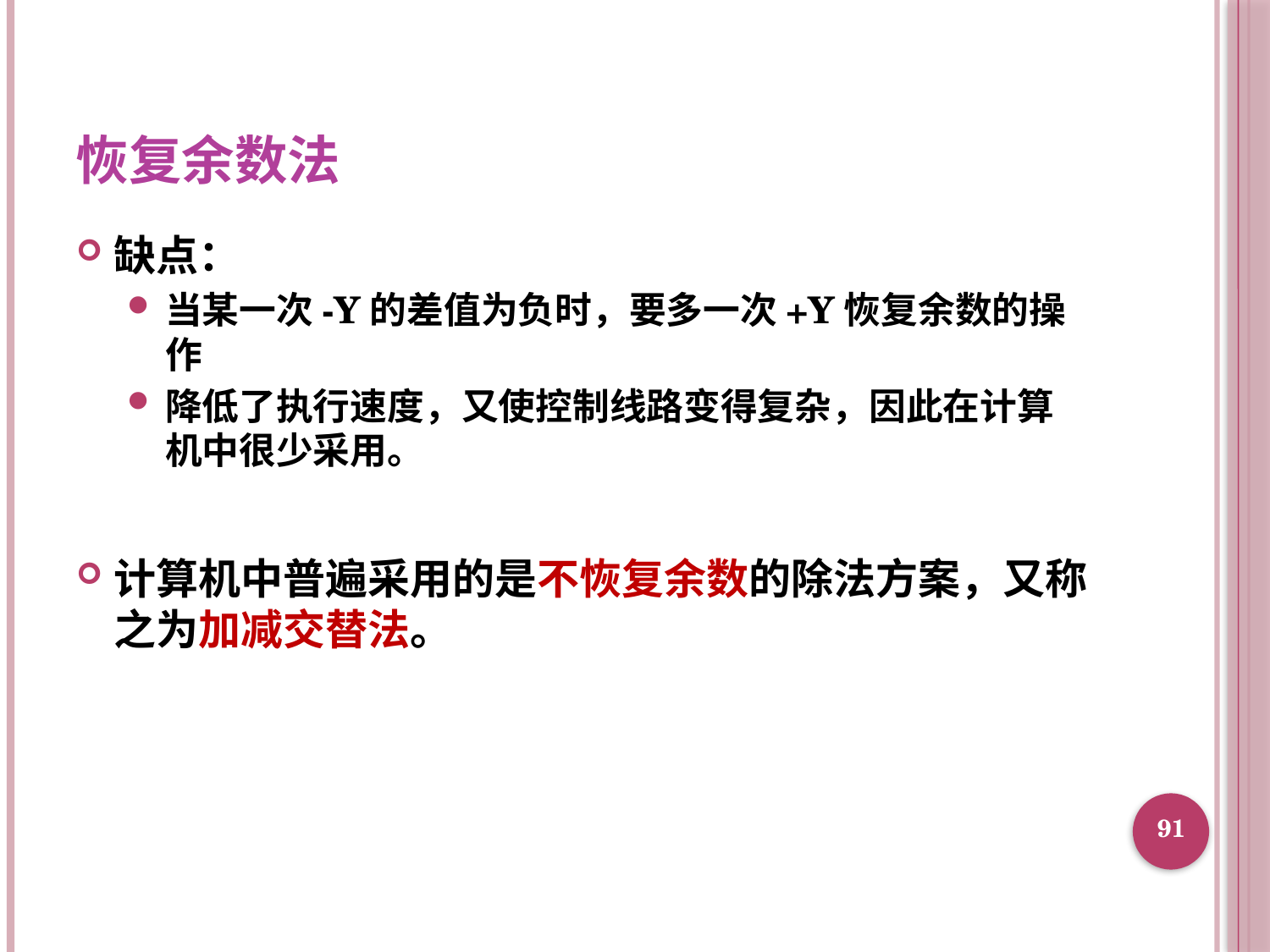

# 恢复余数法
缺点：
当某一次-Y的差值为负时，要多一次+Y恢复余数的操作
降低了执行速度，又使控制线路变得复杂，因此在计算机中很少采用。

计算机中普遍采用的是不恢复余数的除法方案，又称之为加减交替法。
91